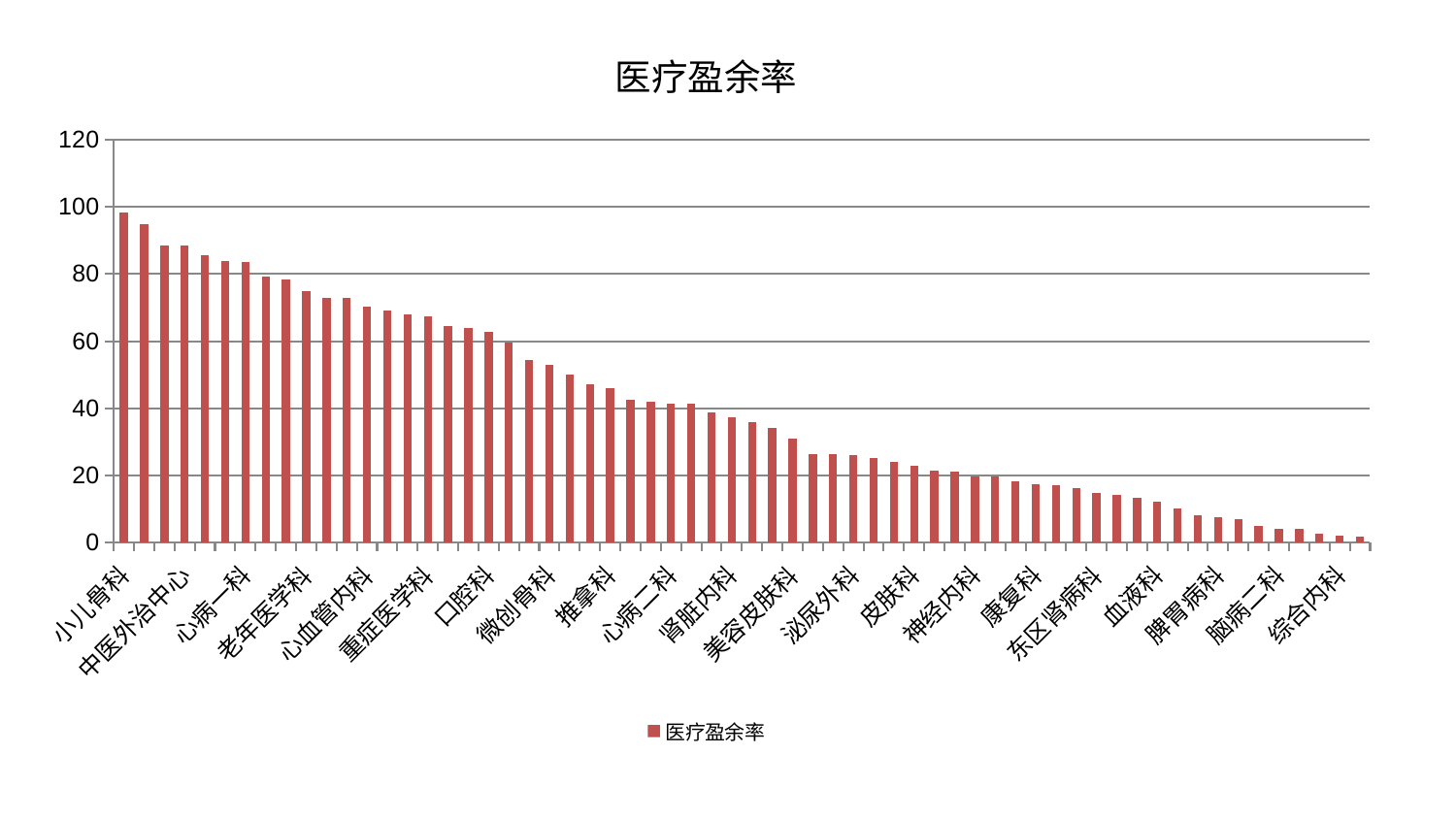

### Chart: 医疗盈余率

| Category | 医疗盈余率 |
|---|---|
| 小儿骨科 | 98.2070059676233 |
| 肝病科 | 94.78447611385494 |
| 周围血管科 | 88.42156011770581 |
| 中医外治中心 | 88.35565480447471 |
| 消化内科 | 85.52511858411538 |
| 呼吸内科 | 83.8985166466629 |
| 心病一科 | 83.67215898697435 |
| 脑病三科 | 79.12252717584387 |
| 治未病中心 | 78.43593053845844 |
| 老年医学科 | 74.9823020674699 |
| 肝胆外科 | 72.93603993192417 |
| 小儿推拿科 | 72.88167638769781 |
| 心血管内科 | 70.39716362483004 |
| 医院 | 68.9856630787557 |
| 中医经典科 | 67.86114301986848 |
| 重症医学科 | 67.43852542214212 |
| 儿科 | 64.48848484788769 |
| 西区重症医学科 | 63.92420483898336 |
| 口腔科 | 62.705885236332804 |
| 男科 | 59.68848678303542 |
| 眼科 | 54.479626113592985 |
| 微创骨科 | 52.804331802065896 |
| 肛肠科 | 49.92708570390445 |
| 骨科 | 47.15258461614131 |
| 推拿科 | 46.059476497752414 |
| 身心医学科 | 42.600656572537844 |
| 乳腺甲状腺外科 | 42.054165792295926 |
| 心病二科 | 41.4333982295753 |
| 肾病科 | 41.32384767155213 |
| 胸外科 | 38.85190818303299 |
| 肾脏内科 | 37.366268978298045 |
| 心病三科 | 35.78319552509224 |
| 风湿病科 | 34.08158568074633 |
| 美容皮肤科 | 31.014952471845202 |
| 神经外科 | 26.491663958679545 |
| 妇科妇二科合并 | 26.368261415772466 |
| 泌尿外科 | 26.087115337812005 |
| 东区重症医学科 | 25.074230581322542 |
| 创伤骨科 | 24.099326700943458 |
| 皮肤科 | 22.99099614724853 |
| 心病四科 | 21.376720761156175 |
| 脾胃科消化科合并 | 21.145815200810336 |
| 神经内科 | 19.81322601057014 |
| 脊柱骨科 | 19.76021830067203 |
| 妇科 | 18.348348571409122 |
| 康复科 | 17.353655528636324 |
| 肿瘤内科 | 17.14611610985397 |
| 脑病一科 | 16.133567670033955 |
| 东区肾病科 | 14.734573997797519 |
| 内分泌科 | 14.32240803875211 |
| 运动损伤骨科 | 13.402520453461818 |
| 血液科 | 12.315594212387925 |
| 妇二科 | 10.070058517698577 |
| 针灸科 | 8.28697656209554 |
| 脾胃病科 | 7.552572174641425 |
| 耳鼻喉科 | 7.073896388114487 |
| 普通外科 | 4.915870050094617 |
| 脑病二科 | 4.16068184413898 |
| 产科 | 3.9881117178899306 |
| 关节骨科 | 2.7139253895432702 |
| 综合内科 | 2.1639091762805096 |
| 显微骨科 | 1.8600099991943786 |
230